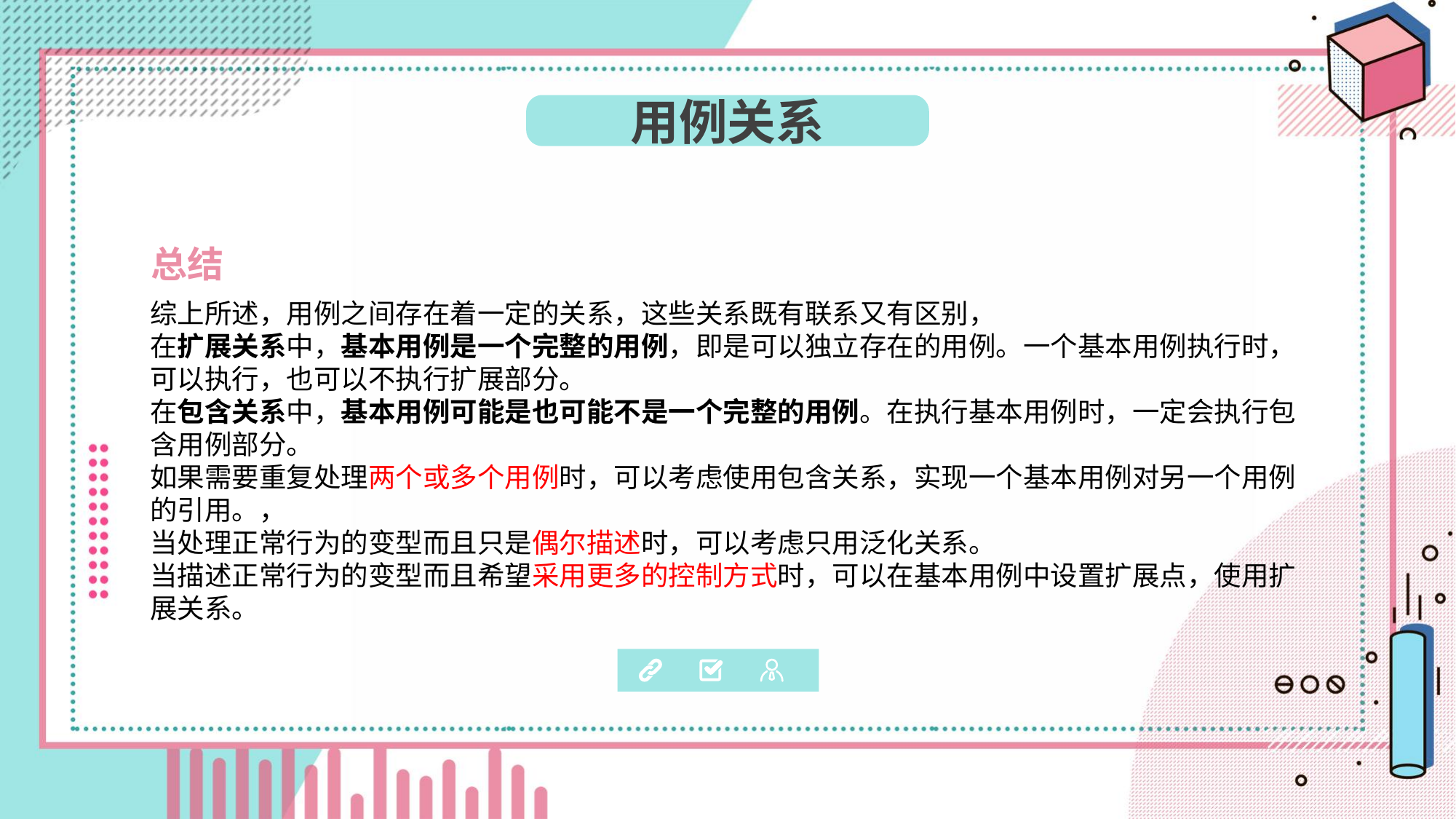

用例关系
总结
综上所述，用例之间存在着一定的关系，这些关系既有联系又有区别，
在扩展关系中，基本用例是一个完整的用例，即是可以独立存在的用例。一个基本用例执行时，可以执行，也可以不执行扩展部分。
在包含关系中，基本用例可能是也可能不是一个完整的用例。在执行基本用例时，一定会执行包含用例部分。
如果需要重复处理两个或多个用例时，可以考虑使用包含关系，实现一个基本用例对另一个用例的引用。，
当处理正常行为的变型而且只是偶尔描述时，可以考虑只用泛化关系。
当描述正常行为的变型而且希望采用更多的控制方式时，可以在基本用例中设置扩展点，使用扩展关系。